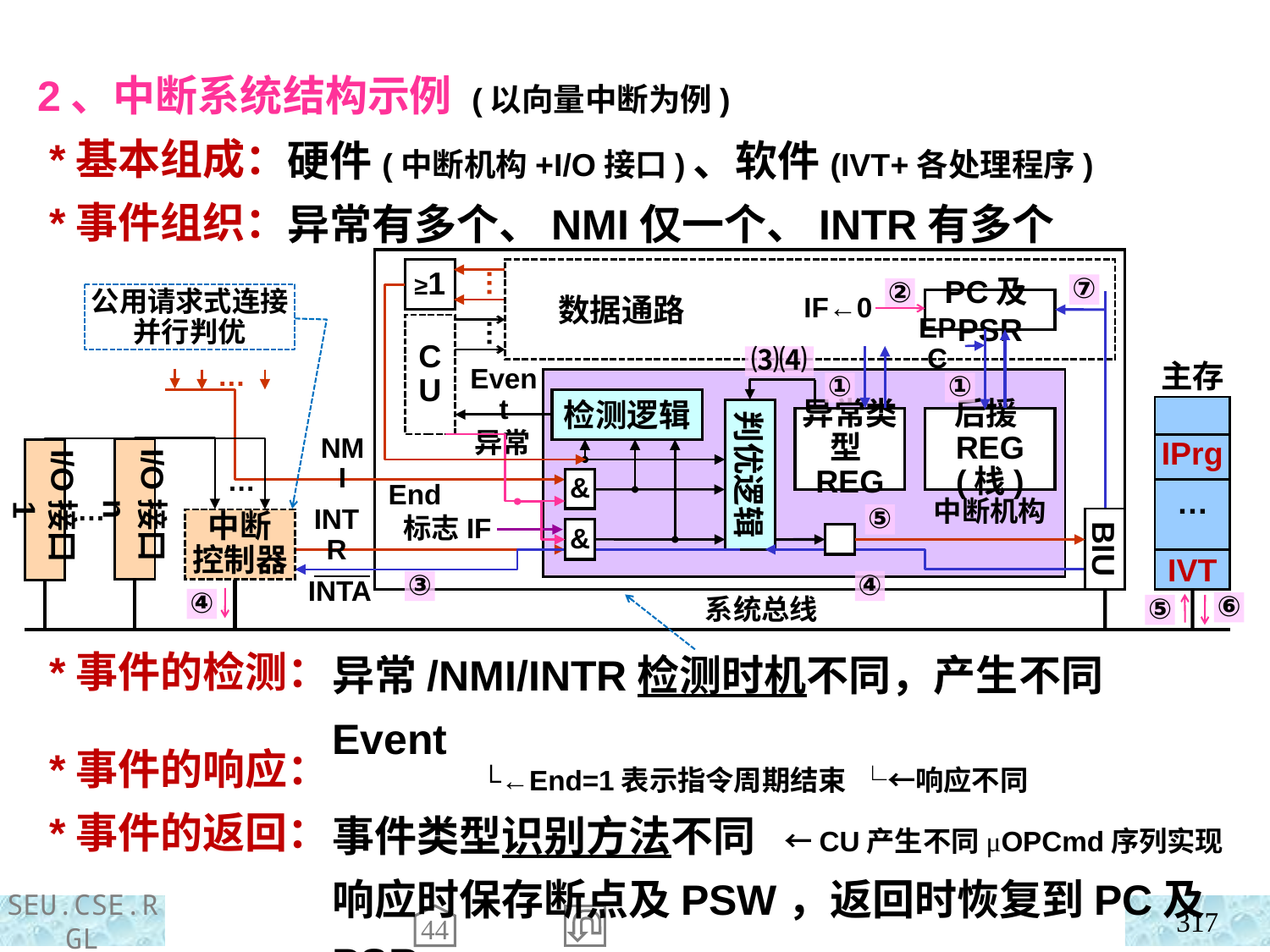

2、中断系统结构示例 (以向量中断为例)
 *基本组成：
 *事件组织：

 *事件的检测：

 *事件的响应：
 *事件的返回：
硬件(中断机构+I/O接口)、软件(IVT+各处理程序)
异常有多个、NMI仅一个、INTR有多个

      数据通路
≥1
…
PC及PSR
CU
…
EPC
主存
…

Event
检测逻辑

IPrg
…

IVT
判优逻辑
异常类型REG
后援REG
(栈)
异常
I/O接口n
I/O接口1
NMI
…
&
End
中断机构
…
中断
控制器
标志IF
&
INTR

BIU
INTA
系统总线
⑦
②
IF←0
⑶⑷
①
①
⑤
③
④
④
⑥
⑤
公用请求式连接
并行判优
异常/NMI/INTR检测时机不同，产生不同Event
                   └←End=1表示指令周期结束  └←响应不同
事件类型识别方法不同   ←CU产生不同μOPCmd序列实现
响应时保存断点及PSW，返回时恢复到PC及PSR
           (当前/下条指令)
317

44